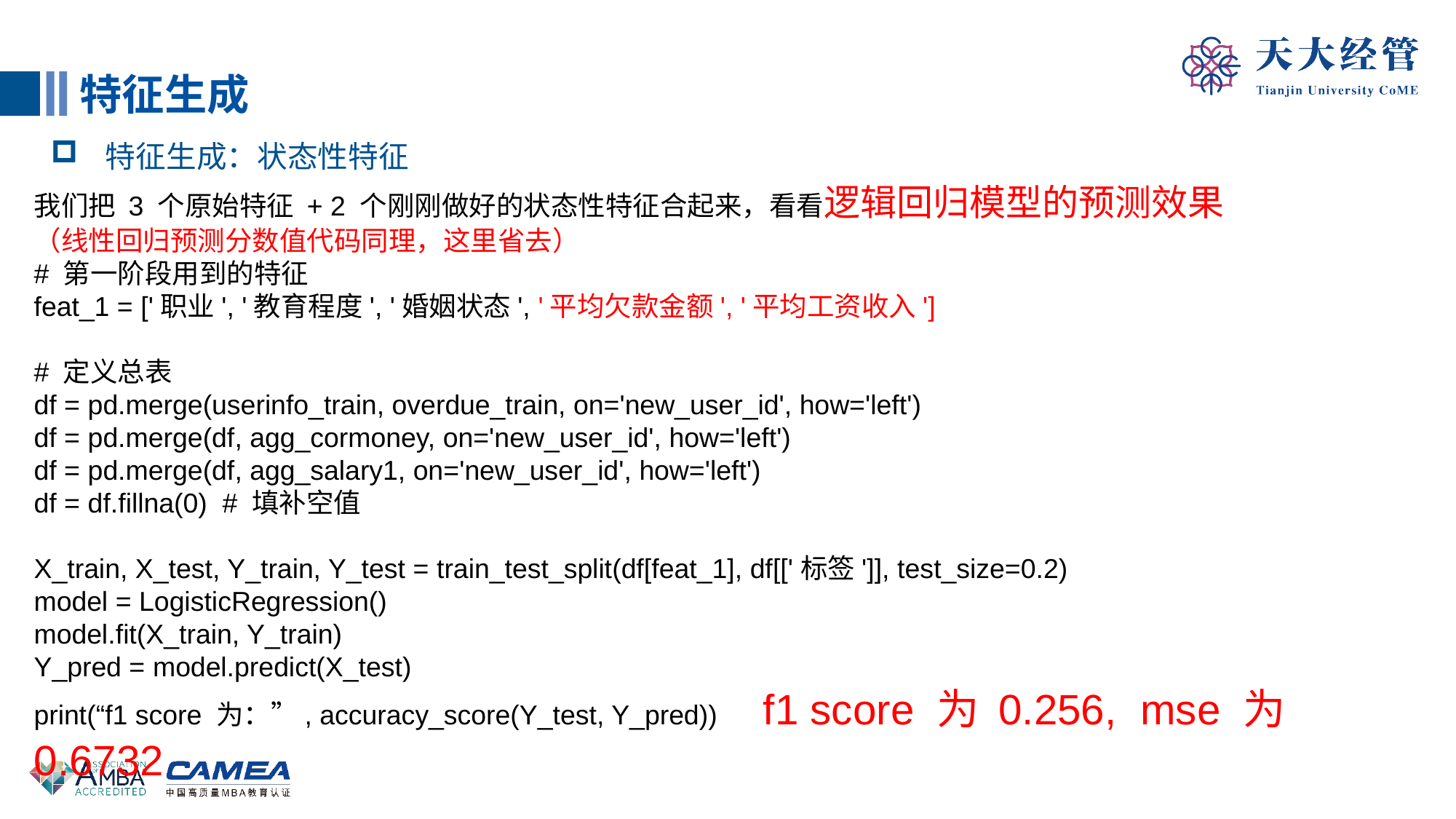

特征生成

特征生成：状态性特征
我们把 3 个原始特征 + 2 个刚刚做好的状态性特征合起来，看看逻辑回归模型的预测效果
（线性回归预测分数值代码同理，这里省去）
# 第一阶段用到的特征
feat_1 = ['职业', '教育程度', '婚姻状态', '平均欠款金额', '平均工资收入']

# 定义总表
df = pd.merge(userinfo_train, overdue_train, on='new_user_id', how='left')
df = pd.merge(df, agg_cormoney, on='new_user_id', how='left')
df = pd.merge(df, agg_salary1, on='new_user_id', how='left')
df = df.fillna(0)  # 填补空值

X_train, X_test, Y_train, Y_test = train_test_split(df[feat_1], df[['标签']], test_size=0.2)
model = LogisticRegression()
model.fit(X_train, Y_train)
Y_pred = model.predict(X_test)
print(“f1 score 为：”, accuracy_score(Y_test, Y_pred))      f1 score 为 0.256,  mse 为 0.6732